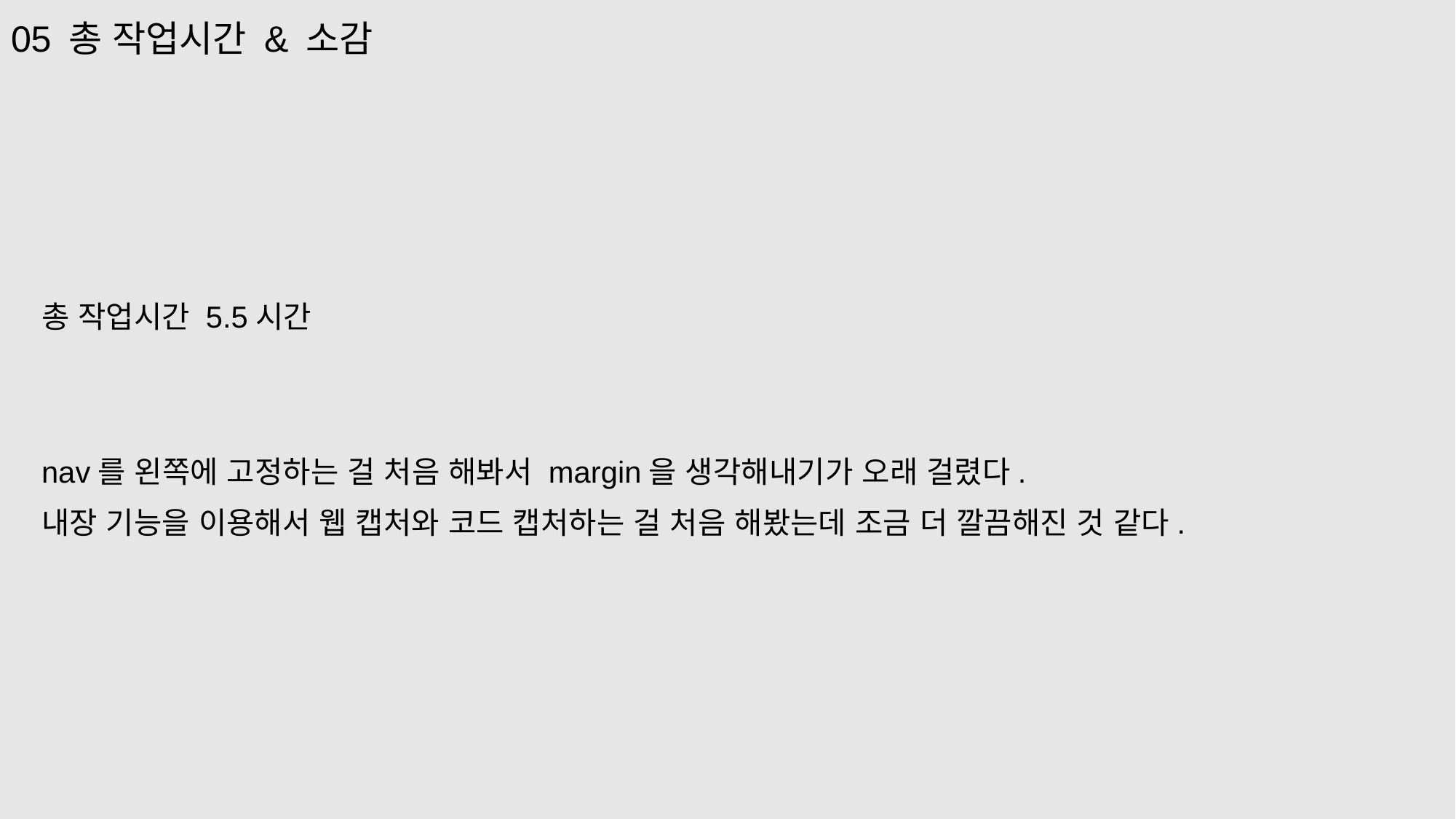

05 총 작업시간 & 소감

총 작업시간 5.5시간

nav를 왼쪽에 고정하는 걸 처음 해봐서 margin을 생각해내기가 오래 걸렸다.
내장 기능을 이용해서 웹 캡처와 코드 캡처하는 걸 처음 해봤는데 조금 더 깔끔해진 것 같다.